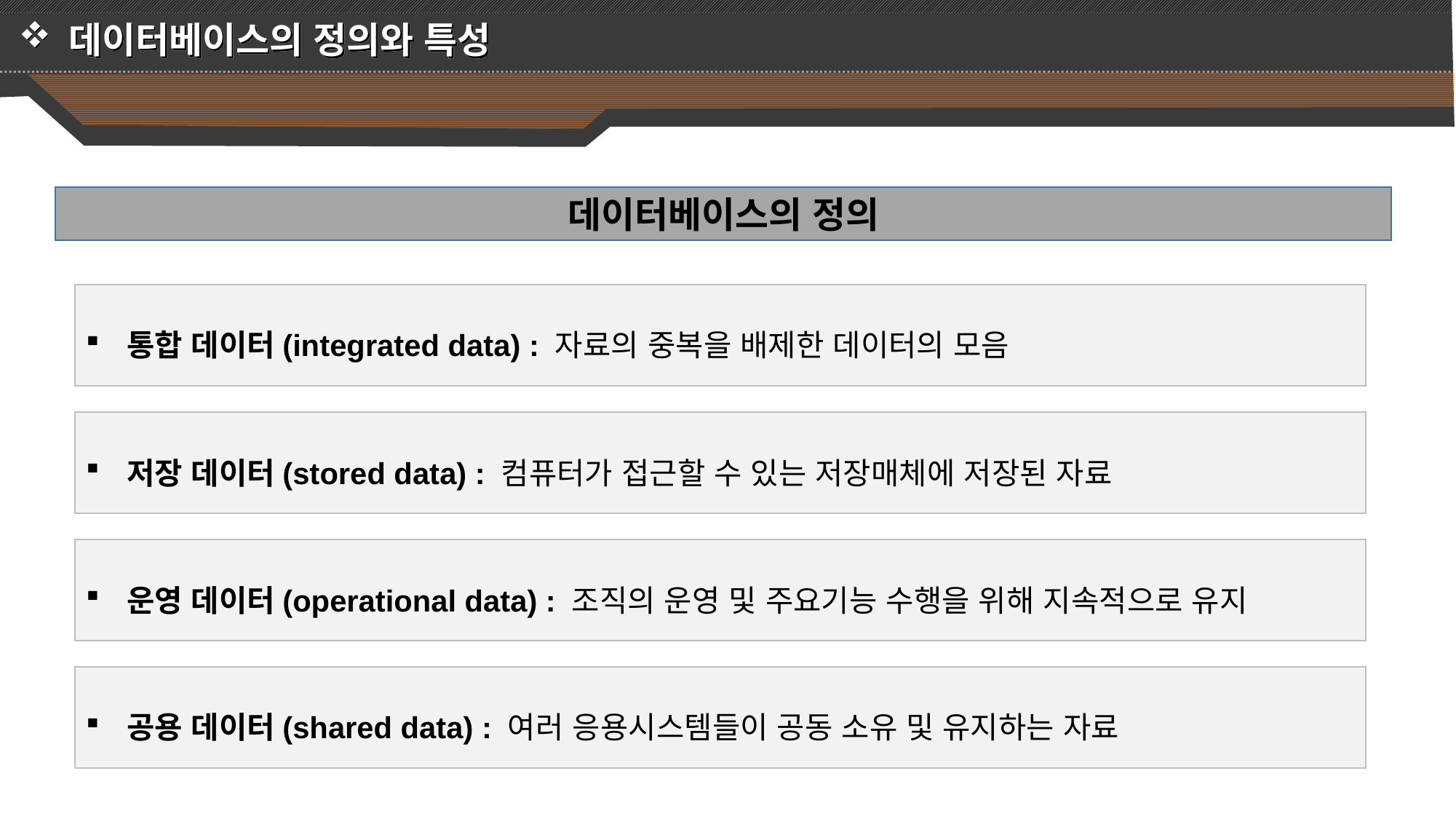

데이터베이스의 정의와 특성

데이터베이스의 정의
통합 데이터(integrated data) : 자료의 중복을 배제한 데이터의 모음
저장 데이터(stored data) : 컴퓨터가 접근할 수 있는 저장매체에 저장된 자료
운영 데이터(operational data) : 조직의 운영 및 주요기능 수행을 위해 지속적으로 유지
공용 데이터(shared data) : 여러 응용시스템들이 공동 소유 및 유지하는 자료